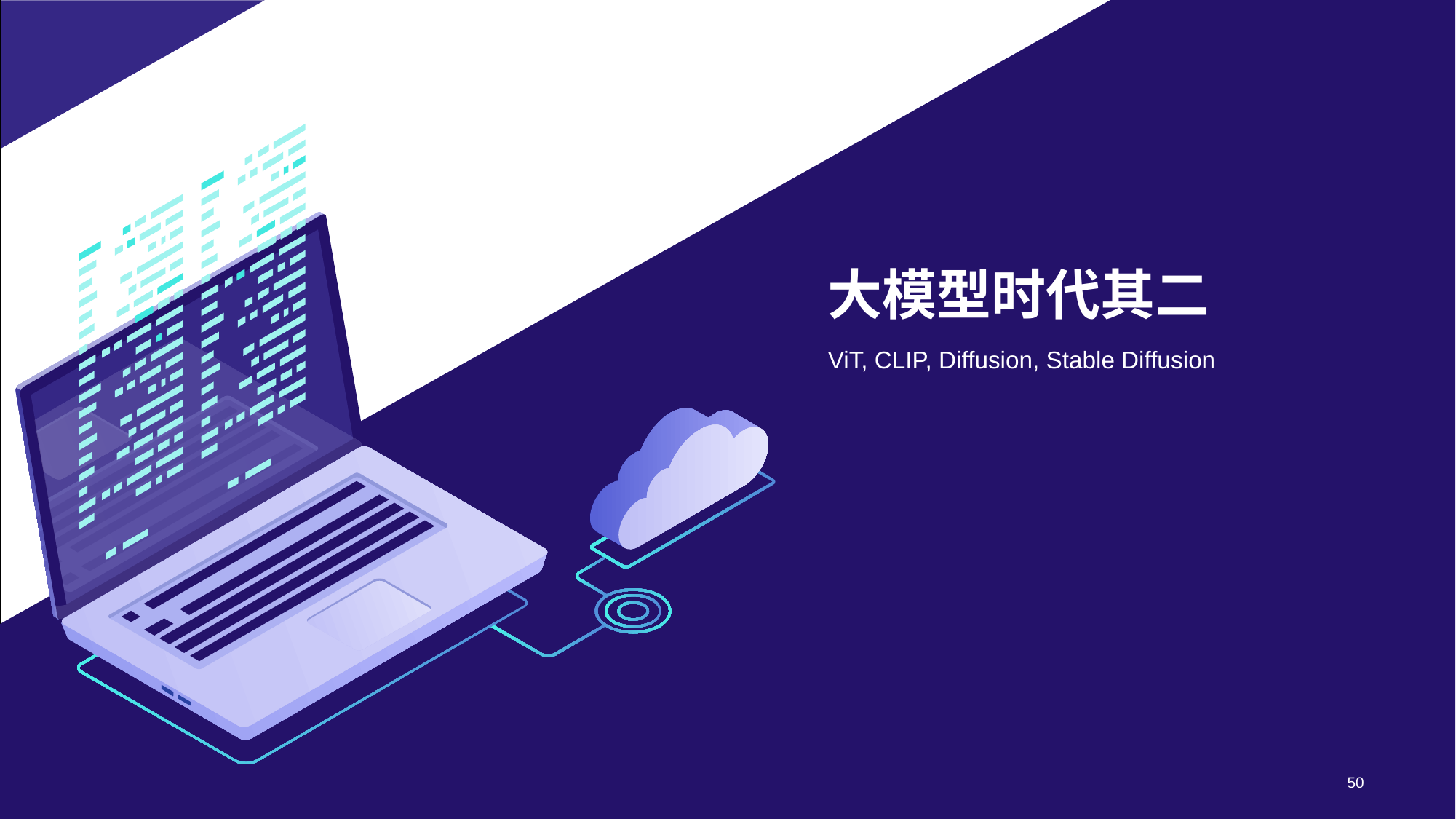

# 大模型时代其二
ViT, CLIP, Diffusion, Stable Diffusion
50